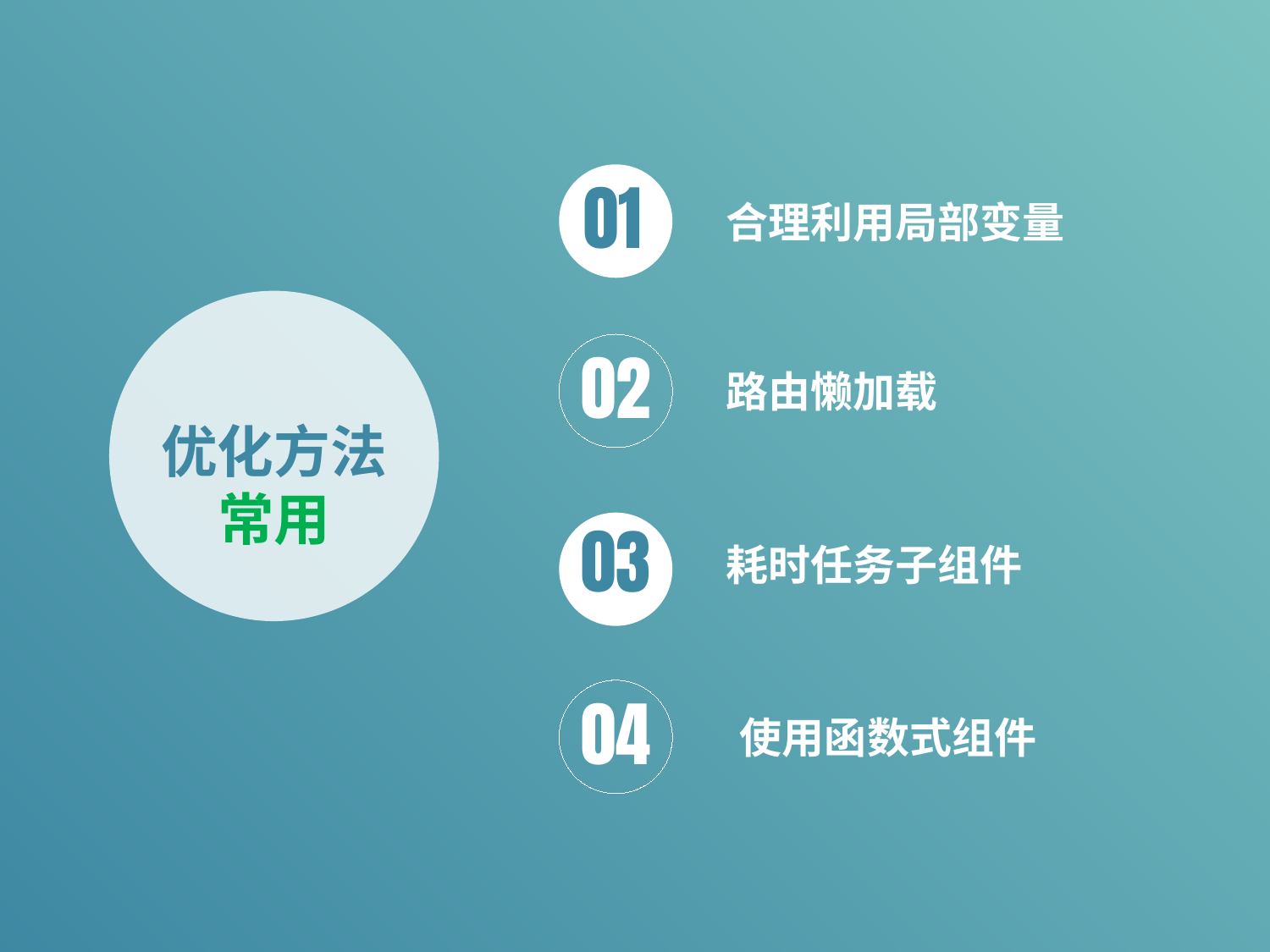

01
合理利用局部变量

02

03

优化方法
常用

路由懒加载
耗时任务子组件

04
使用函数式组件